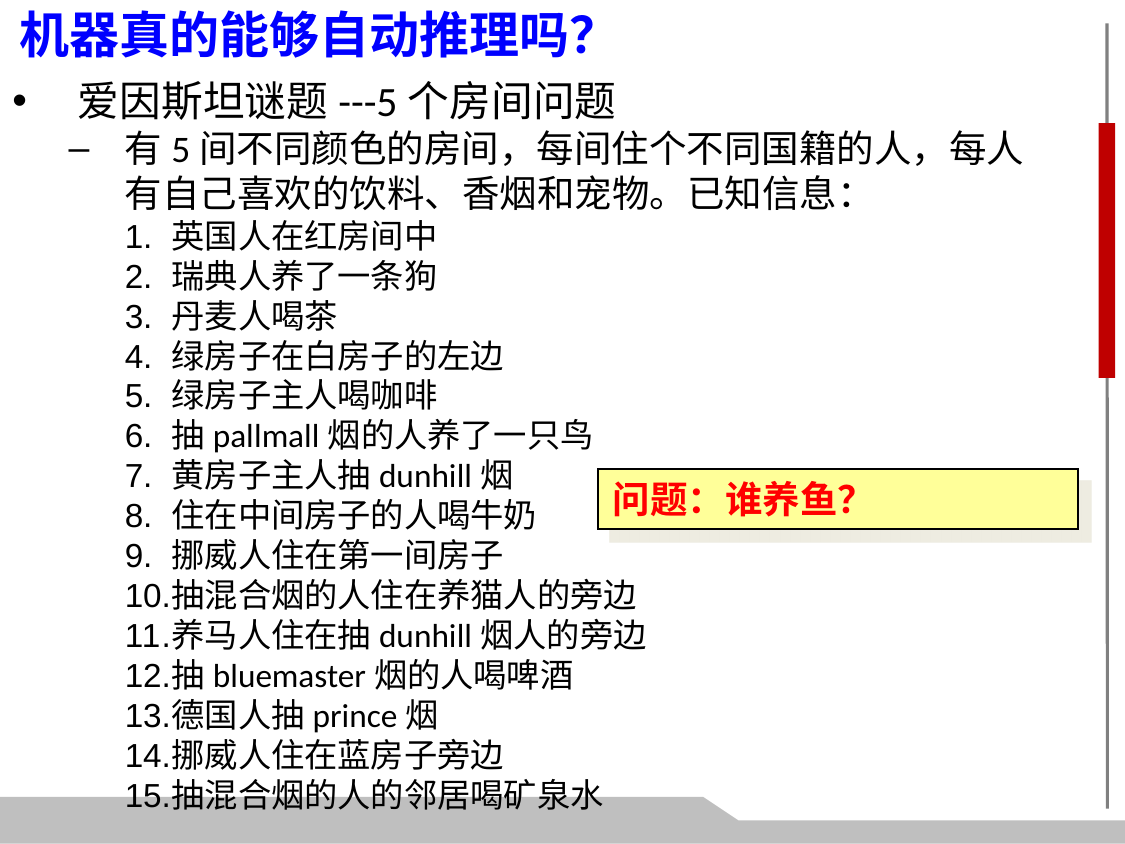

机器真的能够自动推理吗？
爱因斯坦谜题---5个房间问题
有5间不同颜色的房间，每间住个不同国籍的人，每人有自己喜欢的饮料、香烟和宠物。已知信息：
英国人在红房间中
瑞典人养了一条狗
丹麦人喝茶
绿房子在白房子的左边
绿房子主人喝咖啡
抽pallmall烟的人养了一只鸟
黄房子主人抽dunhill烟
住在中间房子的人喝牛奶
挪威人住在第一间房子
抽混合烟的人住在养猫人的旁边
养马人住在抽dunhill烟人的旁边
抽bluemaster烟的人喝啤酒
德国人抽prince烟
挪威人住在蓝房子旁边
抽混合烟的人的邻居喝矿泉水
问题：谁养鱼？